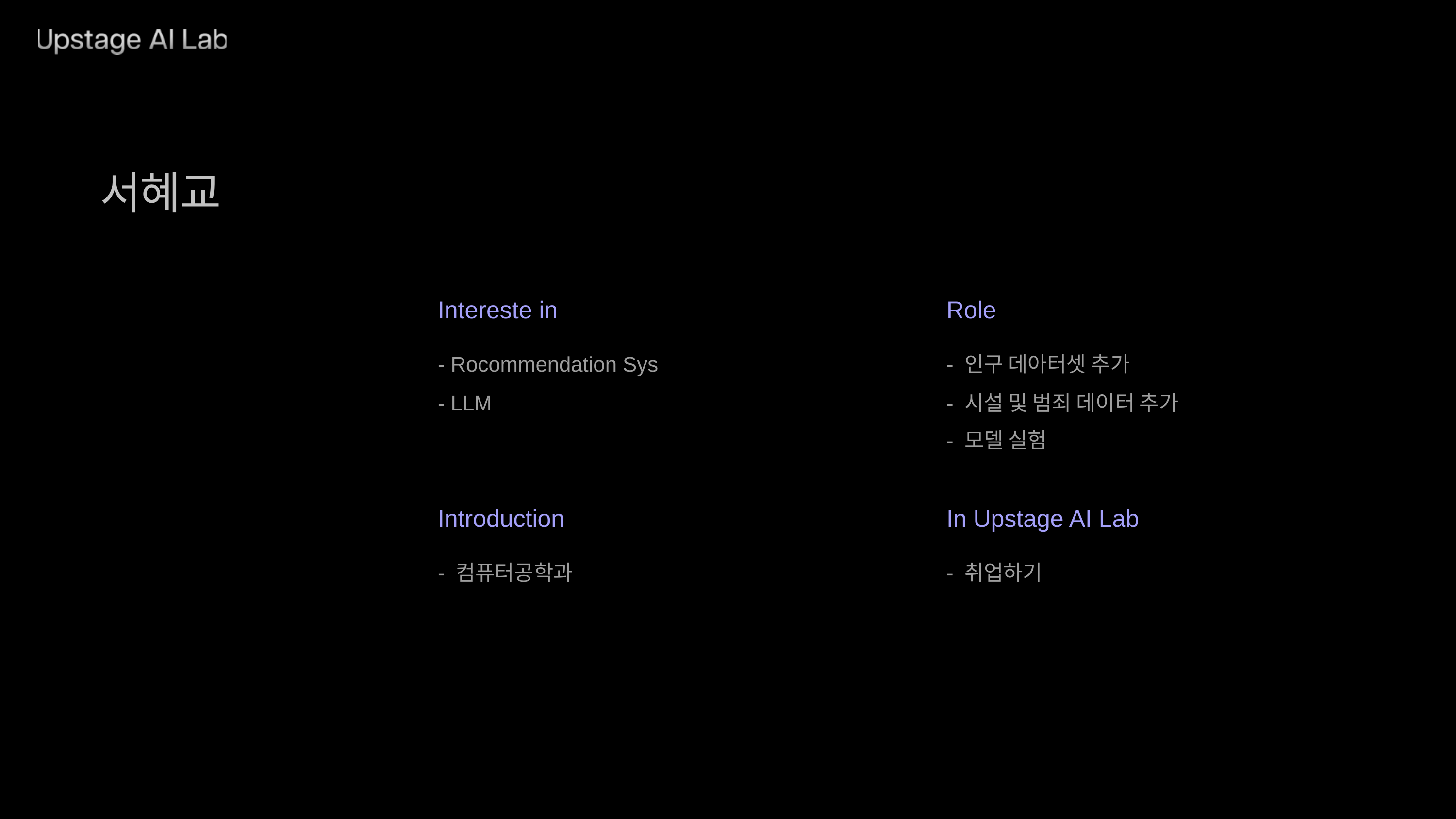

서혜교
Intereste in
Role
- Rocommendation Sys
- 인구 데아터셋 추가
- LLM
- 시설 및 범죄 데이터 추가
- 모델 실험
Introduction
In Upstage AI Lab
- 컴퓨터공학과
- 취업하기